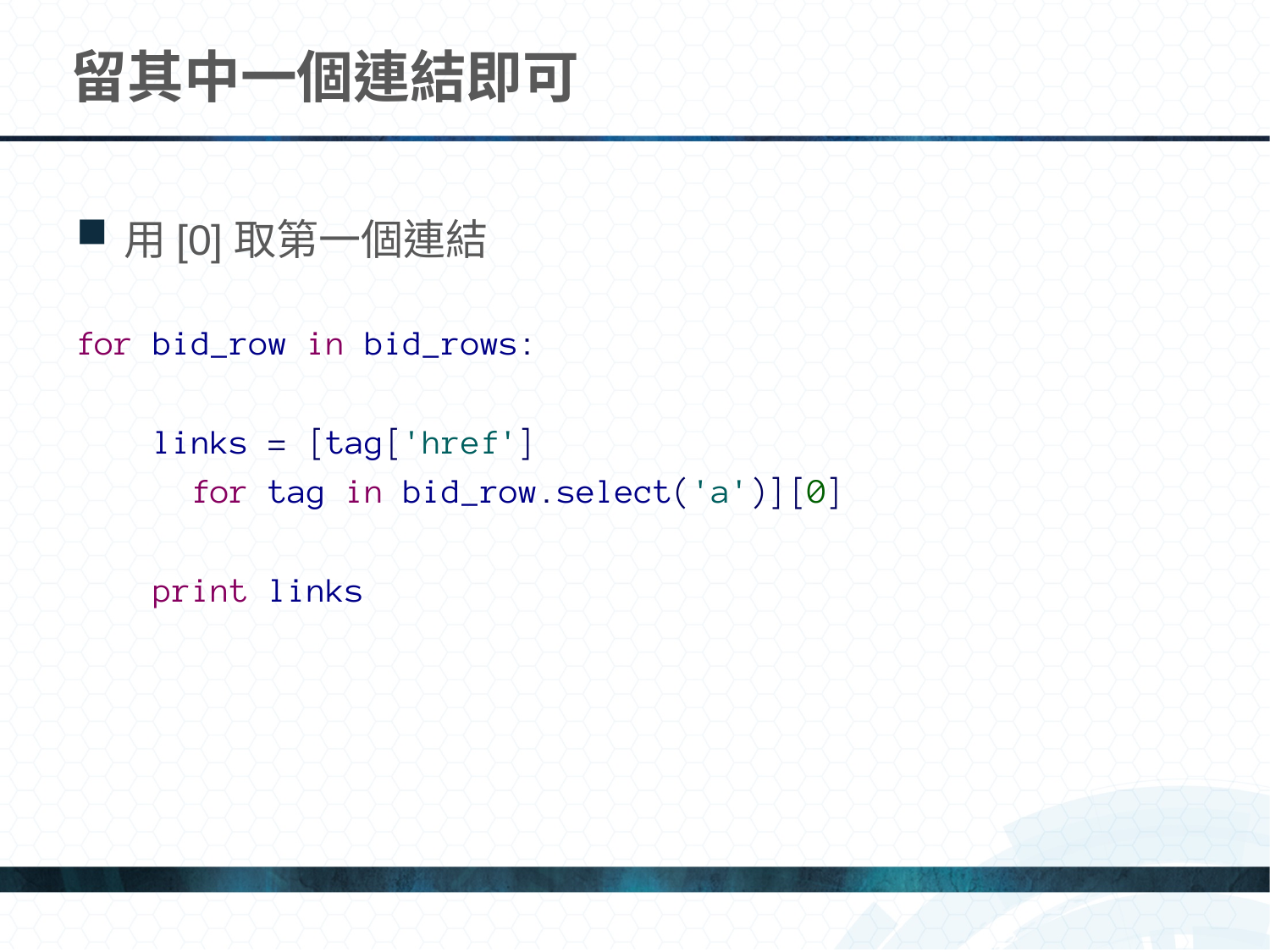

# 留其中一個連結即可
用[0]取第一個連結

for bid_row in bid_rows:

    links = [tag['href']
      for tag in bid_row.select('a')][0]

    print links